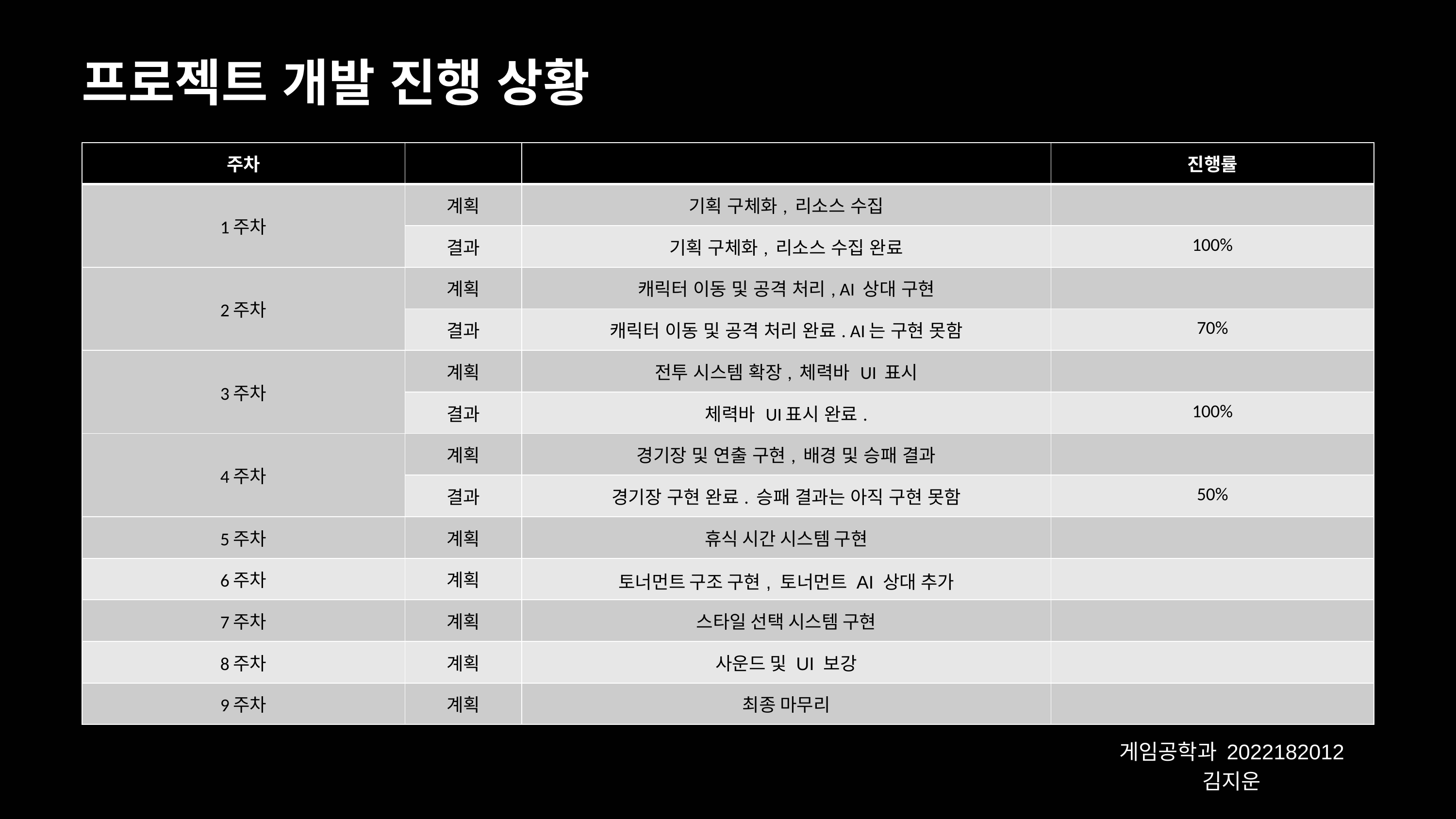

프로젝트 개발 진행 상황
| 주차 |  |  | 진행률 |
| --- | --- | --- | --- |
| 1주차 | 계획 | 기획 구체화, 리소스 수집 |  |
|  | 결과 | 기획 구체화, 리소스 수집 완료 | 100% |
| 2주차 | 계획 | 캐릭터 이동 및 공격 처리, AI 상대 구현 |  |
|  | 결과 | 캐릭터 이동 및 공격 처리 완료. AI는 구현 못함 | 70% |
| 3주차 | 계획 | 전투 시스템 확장, 체력바 UI 표시 |  |
|  | 결과 | 체력바 UI표시 완료. | 100% |
| 4주차 | 계획 | 경기장 및 연출 구현, 배경 및 승패 결과 |  |
|  | 결과 | 경기장 구현 완료. 승패 결과는 아직 구현 못함 | 50% |
| 5주차 | 계획 | 휴식 시간 시스템 구현 |  |
| 6주차 | 계획 | 토너먼트 구조 구현, 토너먼트 AI 상대 추가 |  |
| 7주차 | 계획 | 스타일 선택 시스템 구현 |  |
| 8주차 | 계획 | 사운드 및 UI 보강 |  |
| 9주차 | 계획 | 최종 마무리 |  |
게임공학과 2022182012 김지운